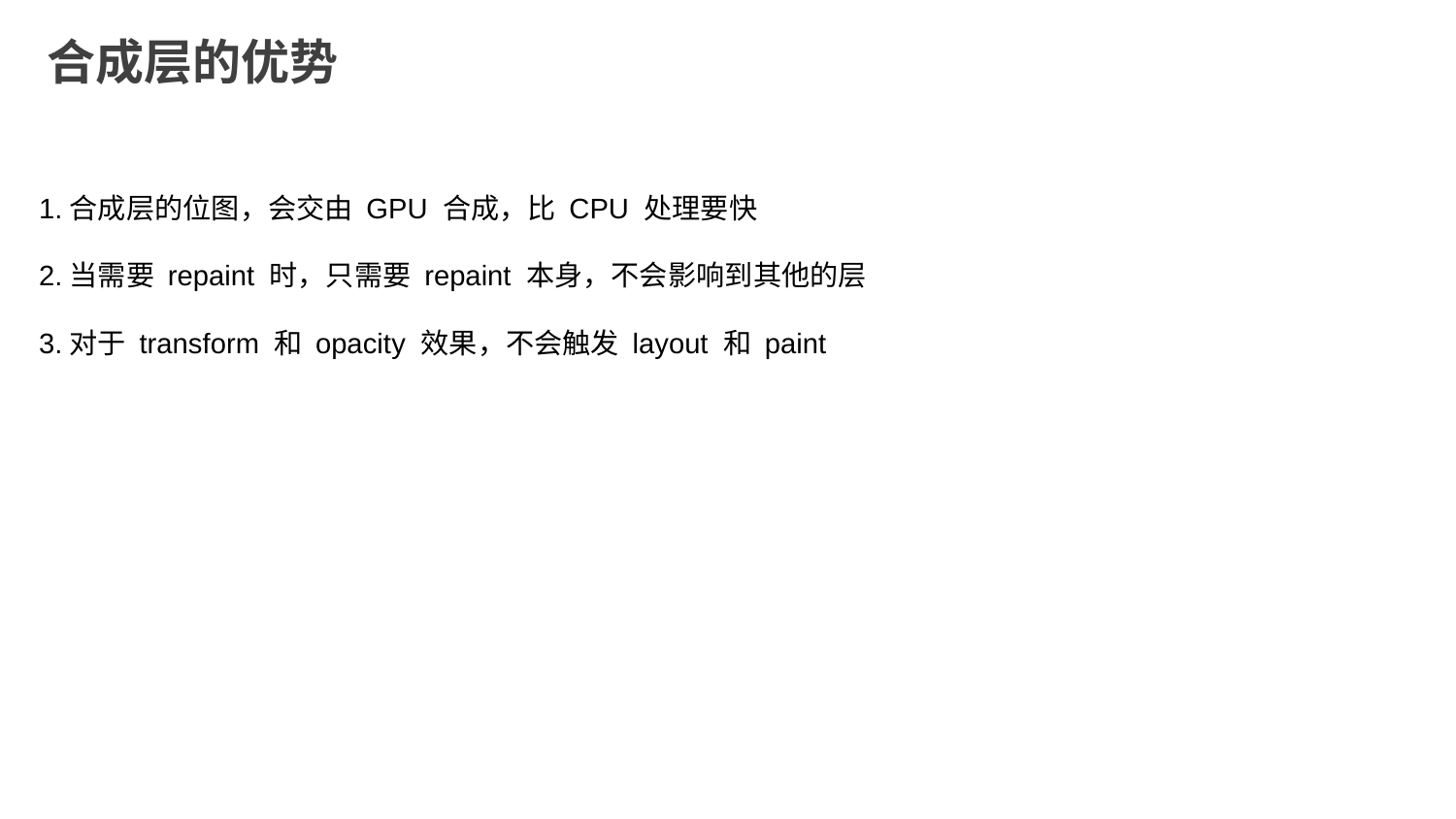

合成层的优势
1.合成层的位图，会交由 GPU 合成，比 CPU 处理要快

2.当需要 repaint 时，只需要 repaint 本身，不会影响到其他的层

3.对于 transform 和 opacity 效果，不会触发 layout 和 paint